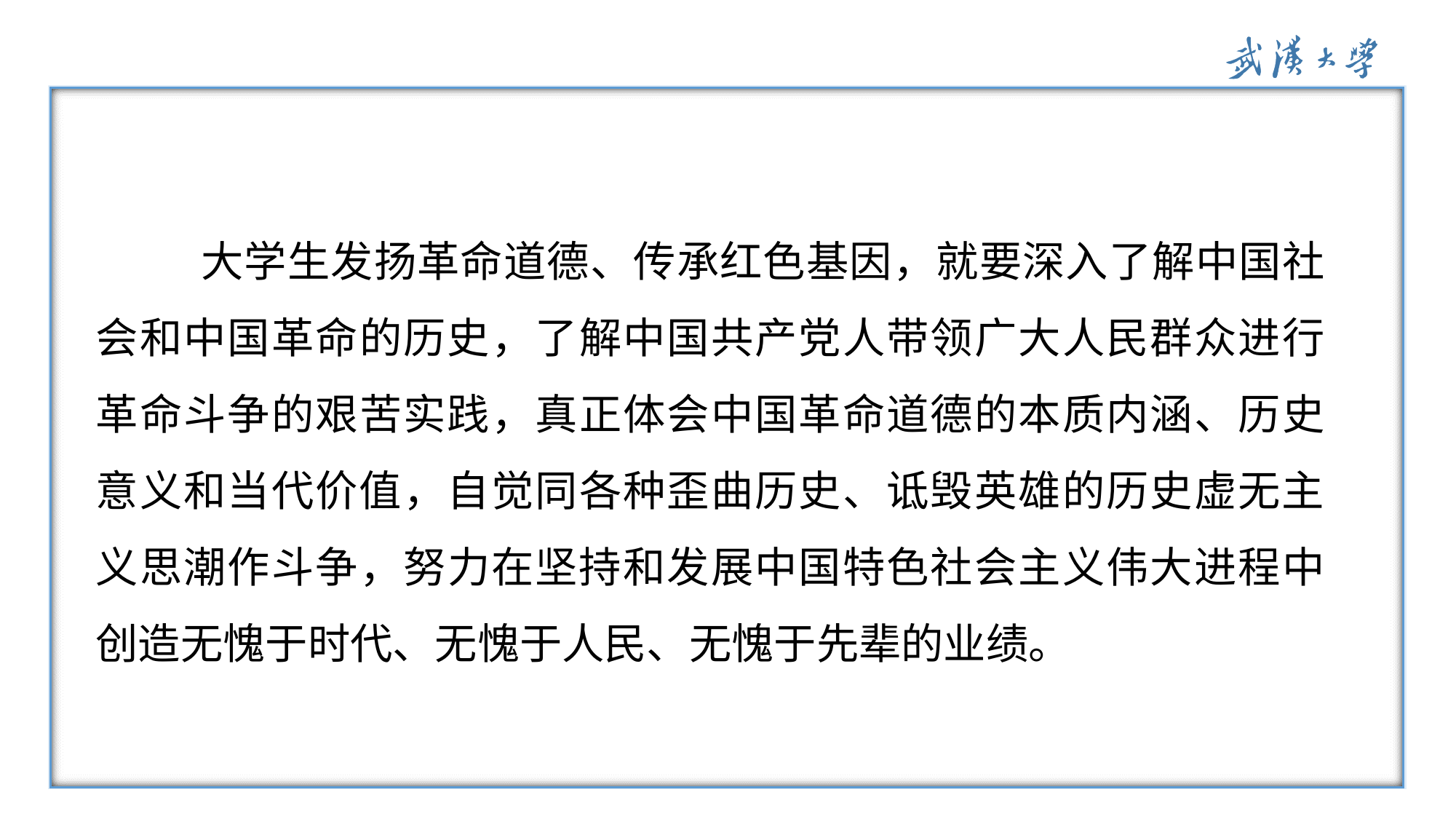

大学生发扬革命道德、传承红色基因，就要深入了解中国社会和中国革命的历史，了解中国共产党人带领广大人民群众进行革命斗争的艰苦实践，真正体会中国革命道德的本质内涵、历史意义和当代价值，自觉同各种歪曲历史、诋毁英雄的历史虚无主义思潮作斗争，努力在坚持和发展中国特色社会主义伟大进程中创造无愧于时代、无愧于人民、无愧于先辈的业绩。